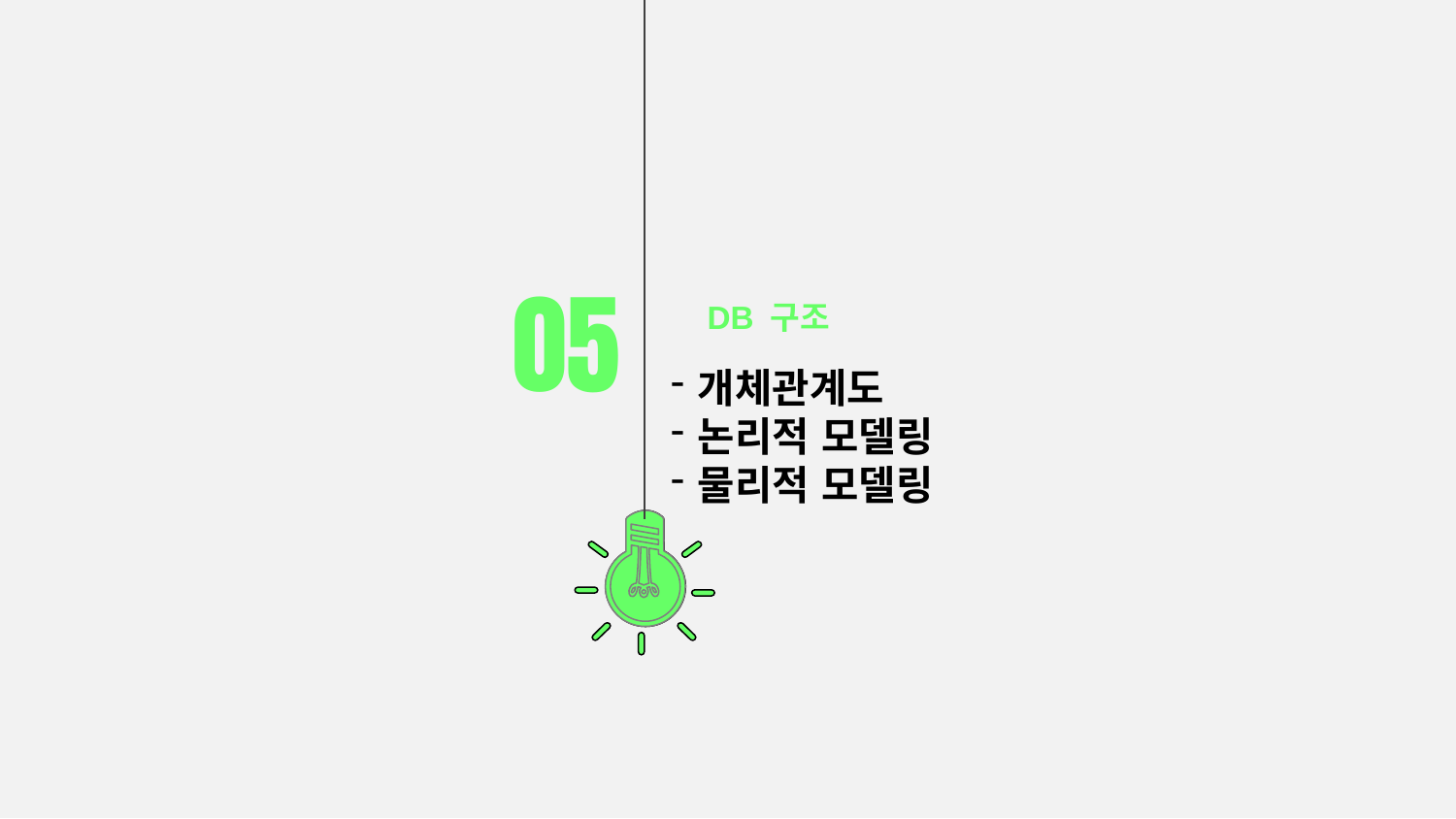

05
DB 구조
개체관계도
논리적 모델링
물리적 모델링